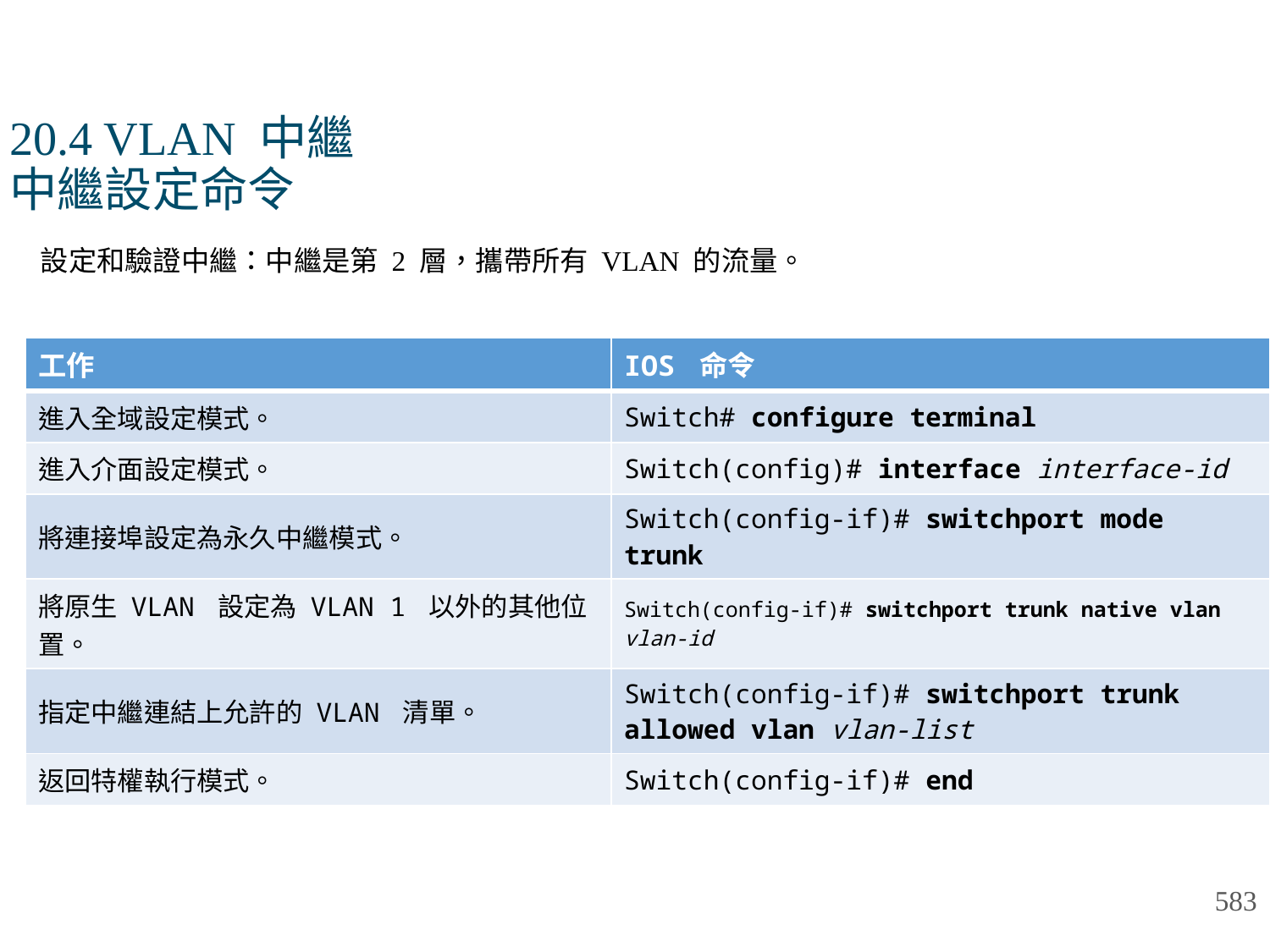

# 20.4 VLAN 中繼 中繼設定命令
設定和驗證中繼：中繼是第 2 層，攜帶所有 VLAN 的流量。
| 工作 | IOS 命令 |
| --- | --- |
| 進入全域設定模式。 | Switch# configure terminal |
| 進入介面設定模式。 | Switch(config)# interface interface-id |
| 將連接埠設定為永久中繼模式。 | Switch(config-if)# switchport mode trunk |
| 將原生 VLAN 設定為 VLAN 1 以外的其他位置。 | Switch(config-if)# switchport trunk native vlan vlan-id |
| 指定中繼連結上允許的 VLAN 清單。 | Switch(config-if)# switchport trunk allowed vlan vlan-list |
| 返回特權執行模式。 | Switch(config-if)# end |
583